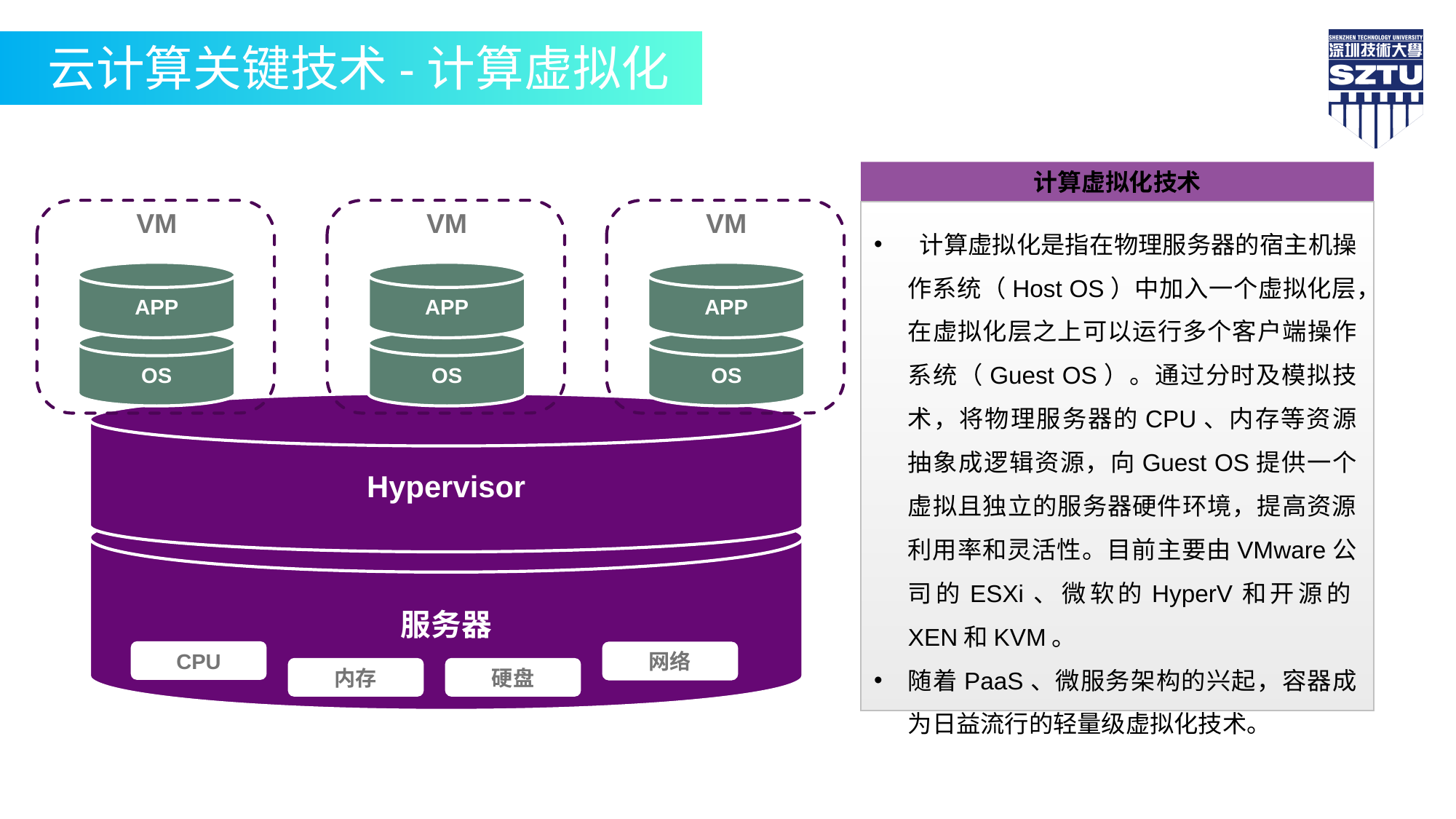

云计算关键技术-计算虚拟化
计算虚拟化技术

VM
APP
OS

VM
APP
OS

VM
APP
OS
 计算虚拟化是指在物理服务器的宿主机操作系统（Host OS）中加入一个虚拟化层，在虚拟化层之上可以运行多个客户端操作系统（Guest OS）。通过分时及模拟技术，将物理服务器的CPU、内存等资源抽象成逻辑资源，向Guest OS提供一个虚拟且独立的服务器硬件环境，提高资源利用率和灵活性。目前主要由VMware公司的ESXi、微软的HyperV和开源的XEN和KVM。
随着PaaS、微服务架构的兴起，容器成为日益流行的轻量级虚拟化技术。

Hypervisor
服务器
CPU
网络
内存
硬盘